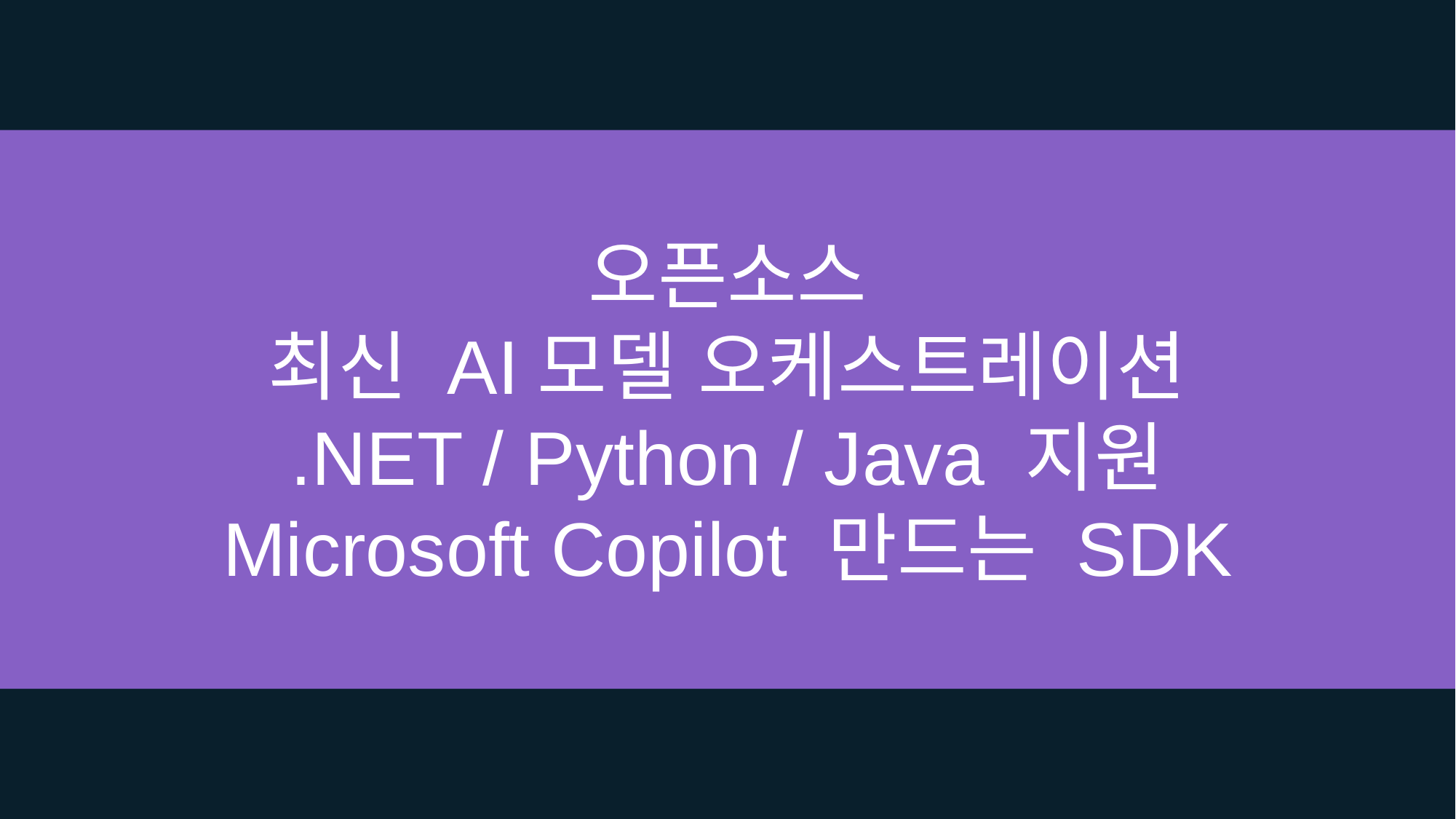

오픈소스
최신 AI모델 오케스트레이션
.NET / Python / Java 지원
Microsoft Copilot 만드는 SDK